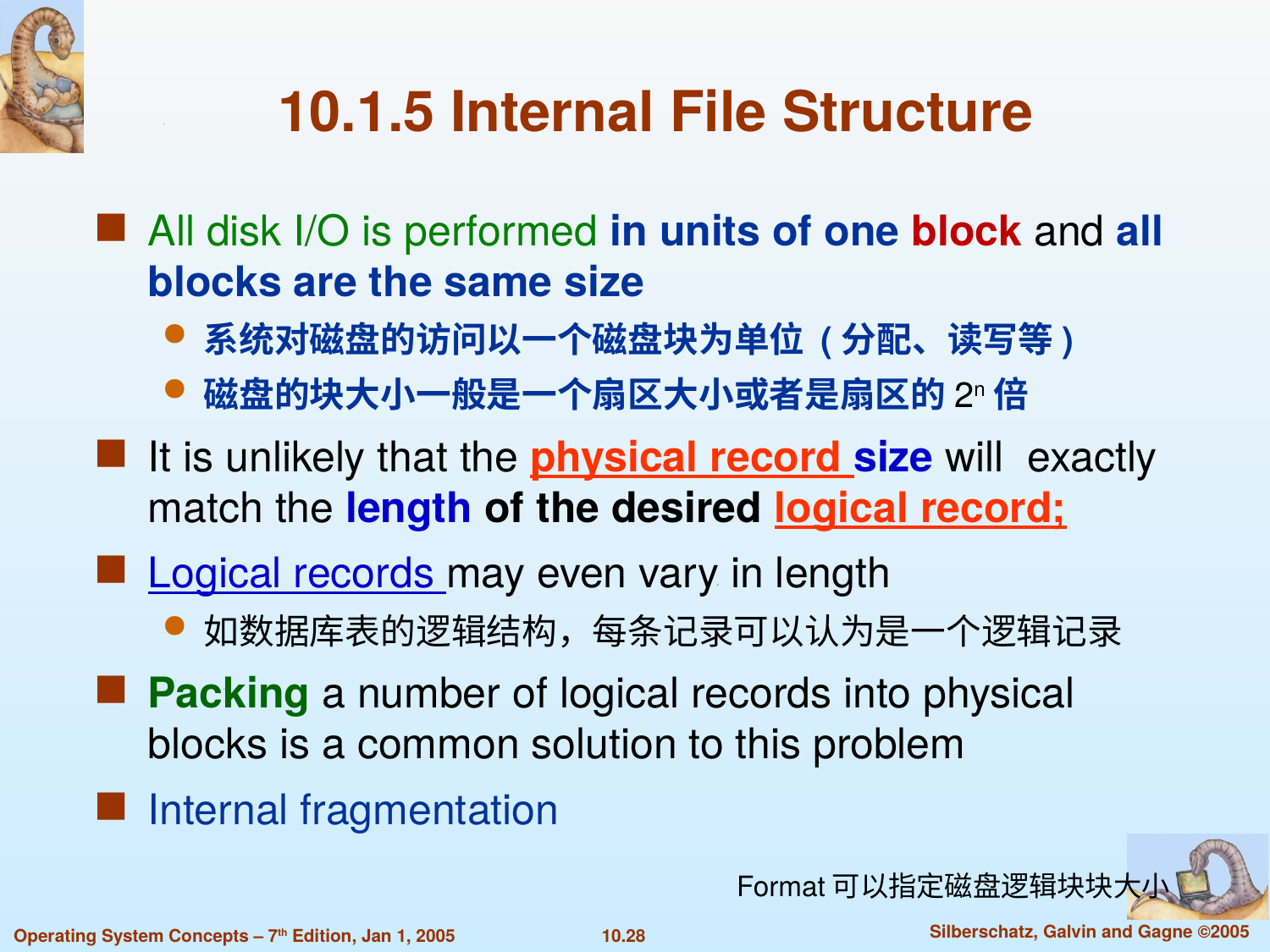

10.1.5 Internal File Structure
All disk I/O is performed in units of one block and all blocks are the same size
系统对磁盘的访问以一个磁盘块为单位 (分配、读写等)
磁盘的块大小一般是一个扇区大小或者是扇区的2n倍
It is unlikely that the physical record size will  exactly match the length of the desired logical record;
Logical records may even vary in length
如数据库表的逻辑结构，每条记录可以认为是一个逻辑记录
Packing a number of logical records into physical blocks is a common solution to this problem
Internal fragmentation
Format可以指定磁盘逻辑块块大小